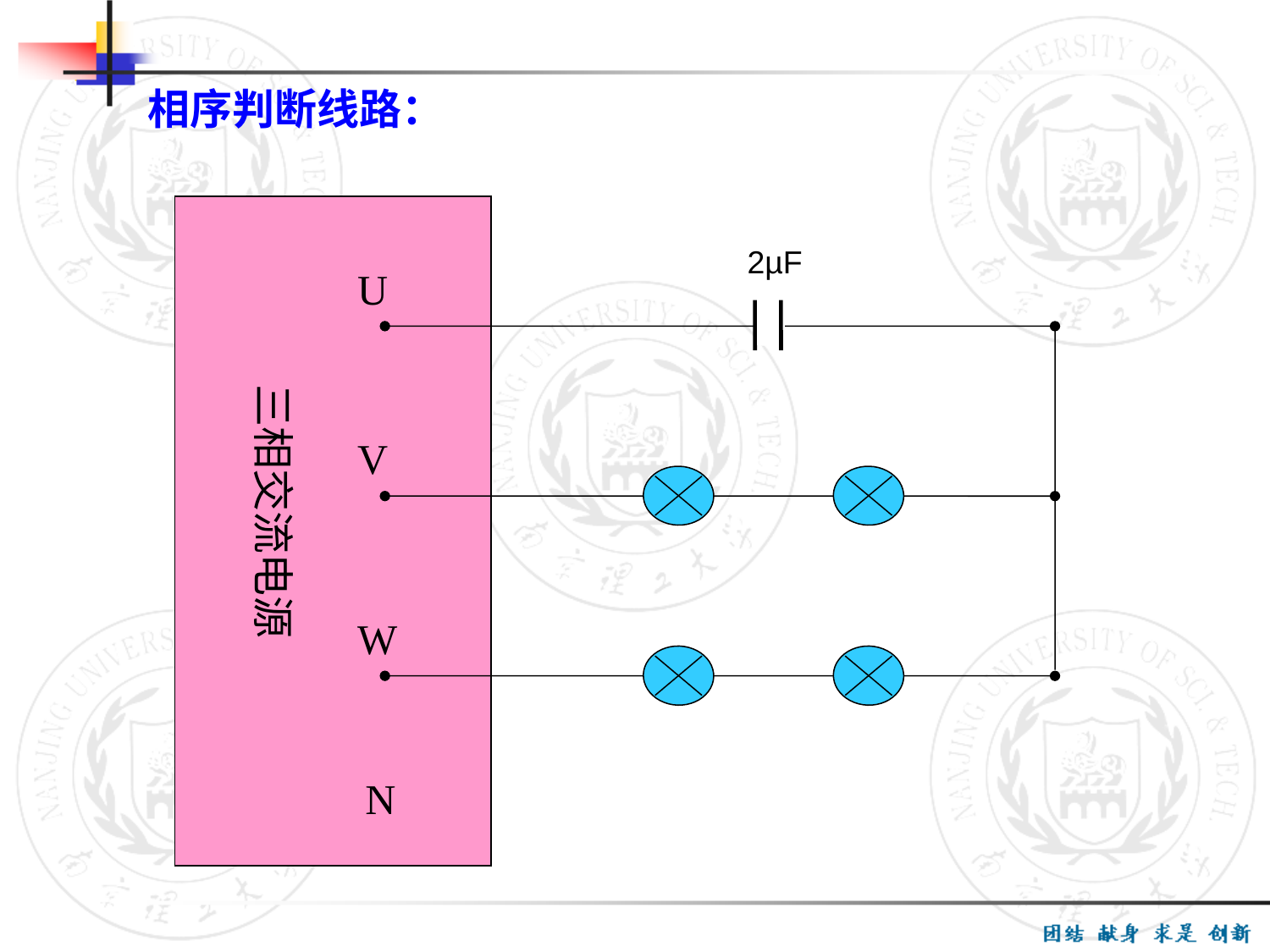

相序判断线路：

2µF
U

三相交流电源
V

W

N